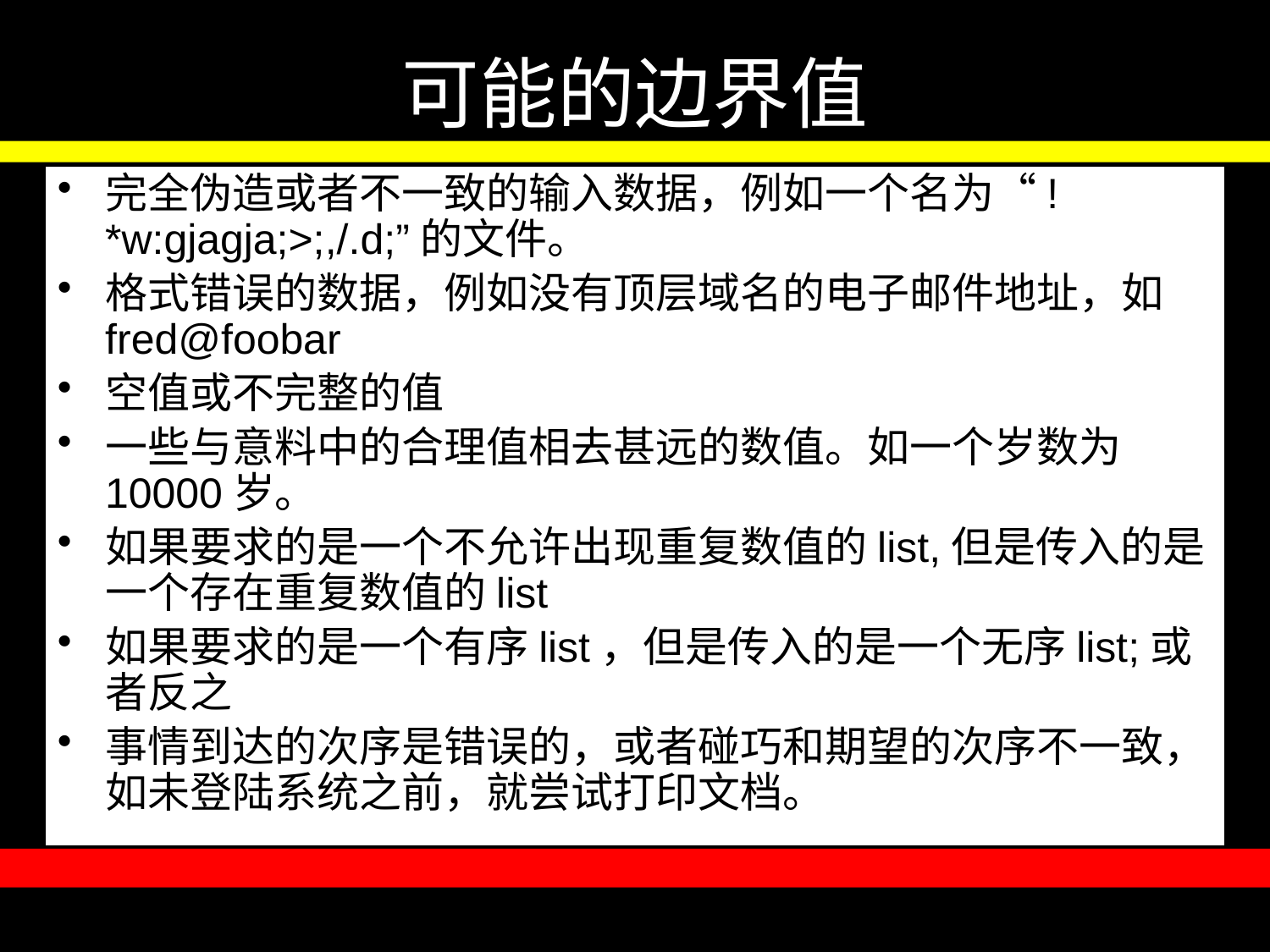

# 可能的边界值
完全伪造或者不一致的输入数据，例如一个名为“!*w:gjagja;>;,/.d;”的文件。
格式错误的数据，例如没有顶层域名的电子邮件地址，如fred@foobar
空值或不完整的值
一些与意料中的合理值相去甚远的数值。如一个岁数为10000岁。
如果要求的是一个不允许出现重复数值的list,但是传入的是一个存在重复数值的list
如果要求的是一个有序list，但是传入的是一个无序list;或者反之
事情到达的次序是错误的，或者碰巧和期望的次序不一致，如未登陆系统之前，就尝试打印文档。